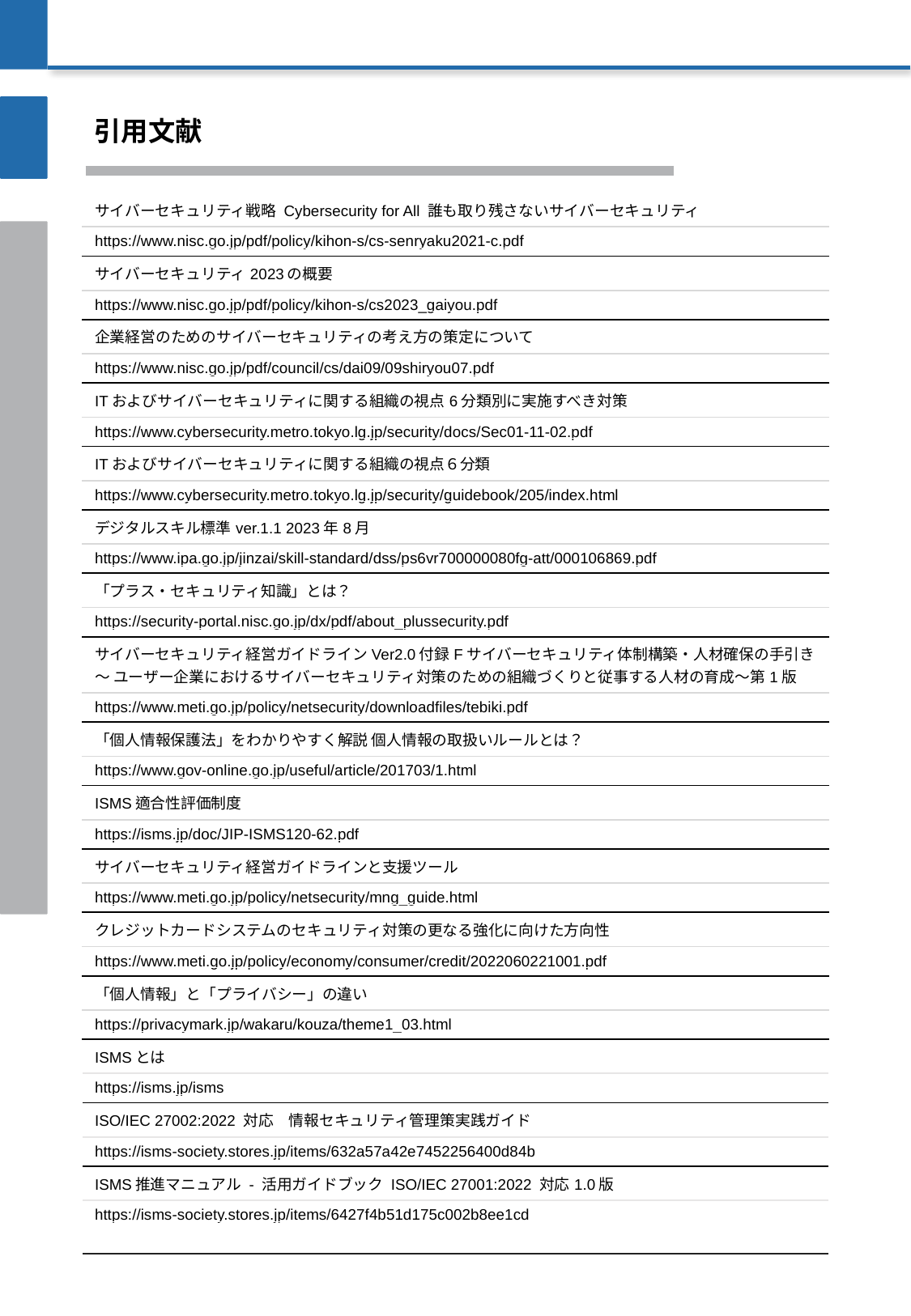

引用文献
| サイバーセキュリティ戦略 Cybersecurity for All 誰も取り残さないサイバーセキュリティ |
| --- |
| https://www.nisc.go.jp/pdf/policy/kihon-s/cs-senryaku2021-c.pdf |
| サイバーセキュリティ2023の概要 |
| https://www.nisc.go.jp/pdf/policy/kihon-s/cs2023\_gaiyou.pdf |
| 企業経営のためのサイバーセキュリティの考え方の策定について |
| https://www.nisc.go.jp/pdf/council/cs/dai09/09shiryou07.pdf |
| ITおよびサイバーセキュリティに関する組織の視点6分類別に実施すべき対策 |
| https://www.cybersecurity.metro.tokyo.lg.jp/security/docs/Sec01-11-02.pdf |
| ITおよびサイバーセキュリティに関する組織の視点６分類 |
| https://www.cybersecurity.metro.tokyo.lg.jp/security/guidebook/205/index.html |
| デジタルスキル標準ver.1.1 2023年8月 |
| https://www.ipa.go.jp/jinzai/skill-standard/dss/ps6vr700000080fg-att/000106869.pdf |
| 「プラス・セキュリティ知識」とは？ |
| https://security-portal.nisc.go.jp/dx/pdf/about\_plussecurity.pdf |
| サイバーセキュリティ経営ガイドラインVer2.0付録Fサイバーセキュリティ体制構築・人材確保の手引き～ ユーザー企業におけるサイバーセキュリティ対策のための組織づくりと従事する人材の育成～第1版 |
| https://www.meti.go.jp/policy/netsecurity/downloadfiles/tebiki.pdf |
| 「個人情報保護法」をわかりやすく解説 個人情報の取扱いルールとは？ |
| https://www.gov-online.go.jp/useful/article/201703/1.html |
| ISMS適合性評価制度 |
| https://isms.jp/doc/JIP-ISMS120-62.pdf |
| サイバーセキュリティ経営ガイドラインと支援ツール |
| https://www.meti.go.jp/policy/netsecurity/mng\_guide.html |
| クレジットカードシステムのセキュリティ対策の更なる強化に向けた方向性 |
| https://www.meti.go.jp/policy/economy/consumer/credit/2022060221001.pdf |
| 「個人情報」と「プライバシー」の違い |
| https://privacymark.jp/wakaru/kouza/theme1\_03.html |
| ISMSとは |
| https://isms.jp/isms |
| ISO/IEC 27002:2022 対応　情報セキュリティ管理策実践ガイド |
| https://isms-society.stores.jp/items/632a57a42e7452256400d84b |
| ISMS推進マニュアル - 活用ガイドブック ISO/IEC 27001:2022 対応1.0版 |
| https://isms-society.stores.jp/items/6427f4b51d175c002b8ee1cd |